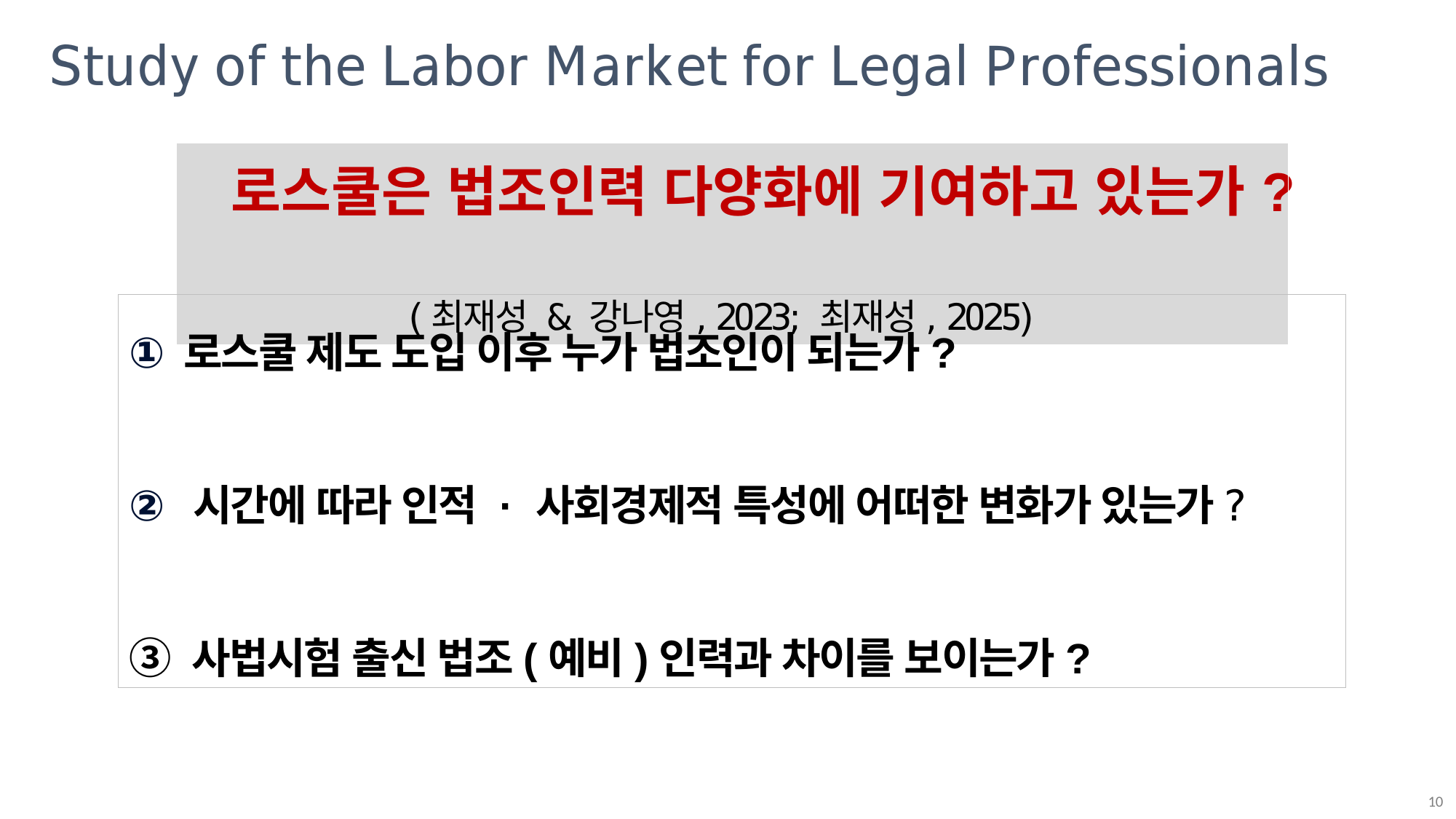

# Study of the Labor Market for Legal Professionals
| 로스쿨은 법조인력 다양화에 기여하고 있는가? (최재성 & 강나영, 2023; 최재성, 2025) |
| --- |

로스쿨 제도 도입 이후 누가 법조인이 되는가?

 시간에 따라 인적 · 사회경제적 특성에 어떠한 변화가 있는가?

③ 사법시험 출신 법조(예비)인력과 차이를 보이는가?
10